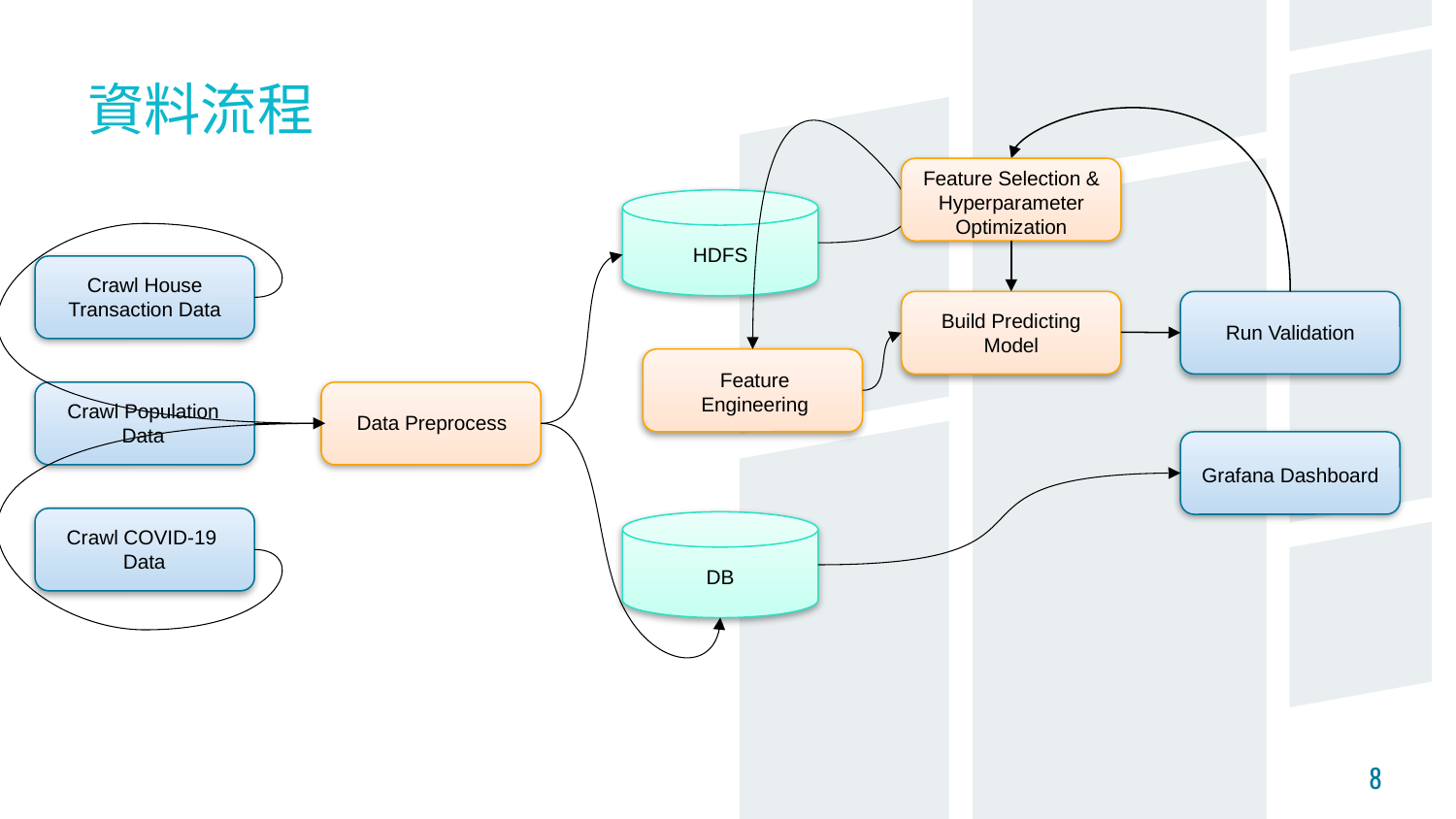

資料流程

Feature Selection & Hyperparameter Optimization

HDFS

Crawl House Transaction Data

Build Predicting Model
Run Validation

Feature Engineering

Crawl Population Data
Data Preprocess

Grafana Dashboard

Crawl COVID-19
Data
DB
8
8